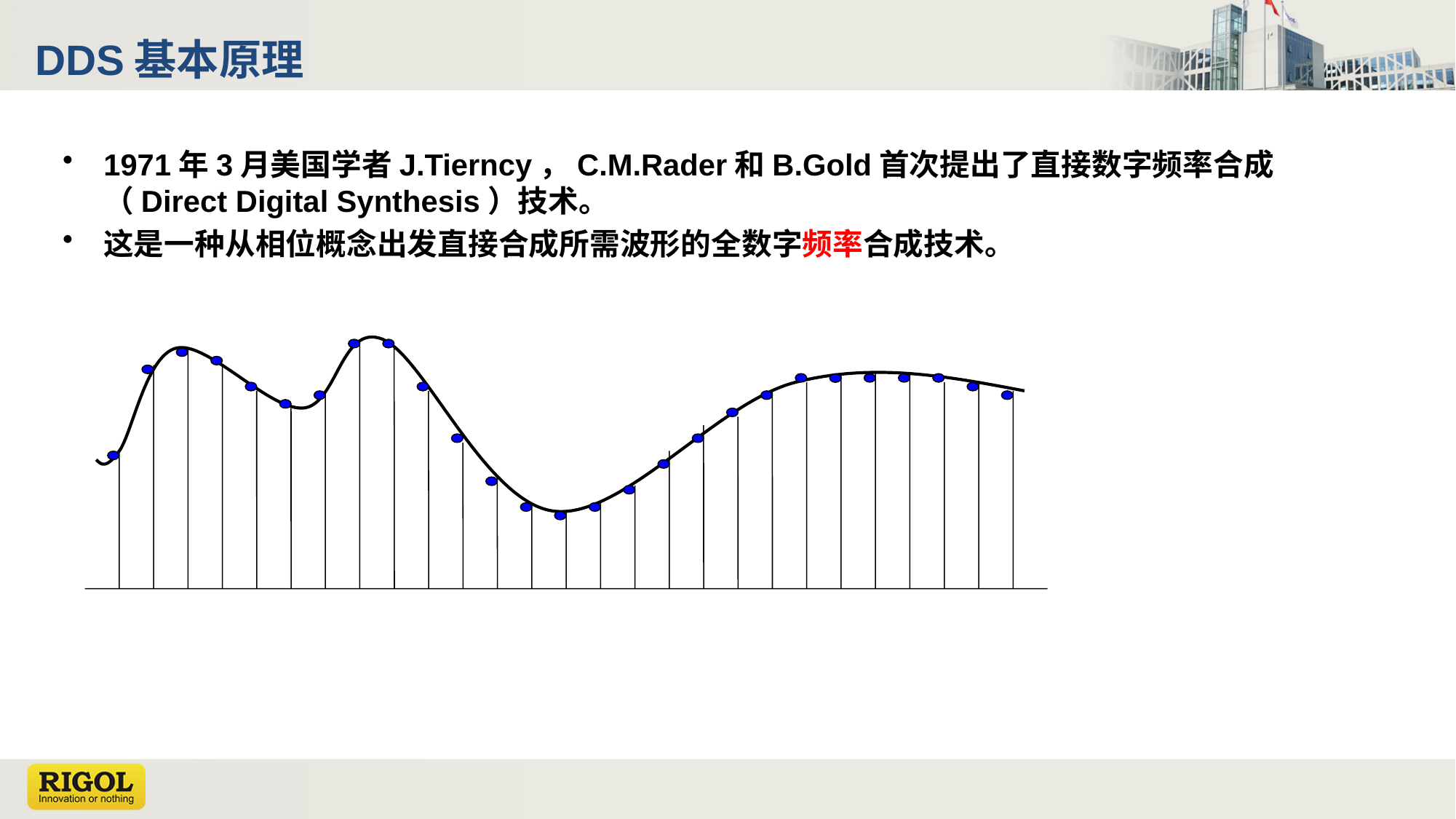

# DDS基本原理
1971年3月美国学者J.Tierncy，C.M.Rader和B.Gold首次提出了直接数字频率合成（Direct Digital Synthesis）技术。
这是一种从相位概念出发直接合成所需波形的全数字频率合成技术。